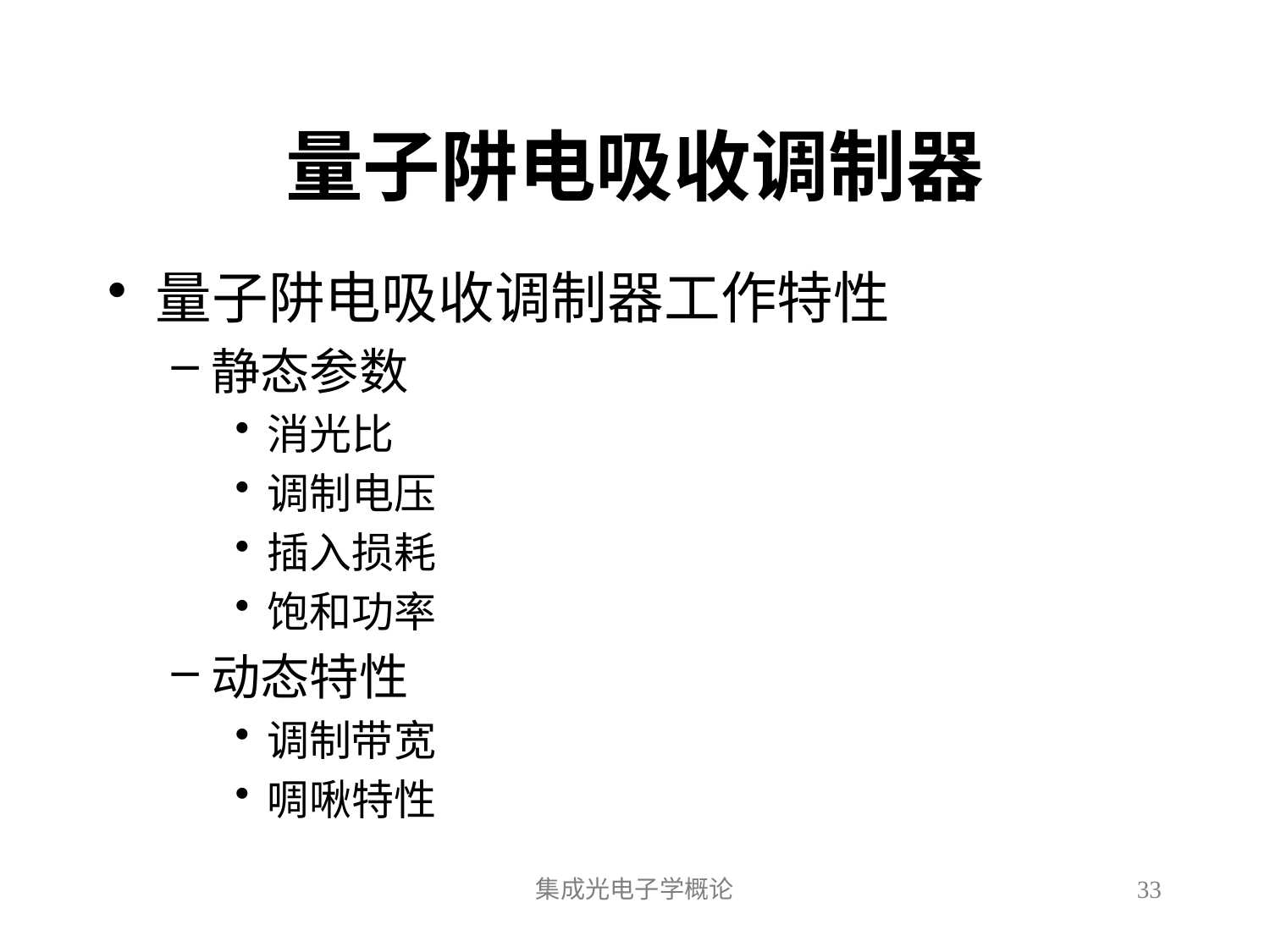

# 量子阱电吸收调制器
量子阱电吸收调制器工作特性
静态参数
消光比
调制电压
插入损耗
饱和功率
动态特性
调制带宽
啁啾特性
集成光电子学概论
33